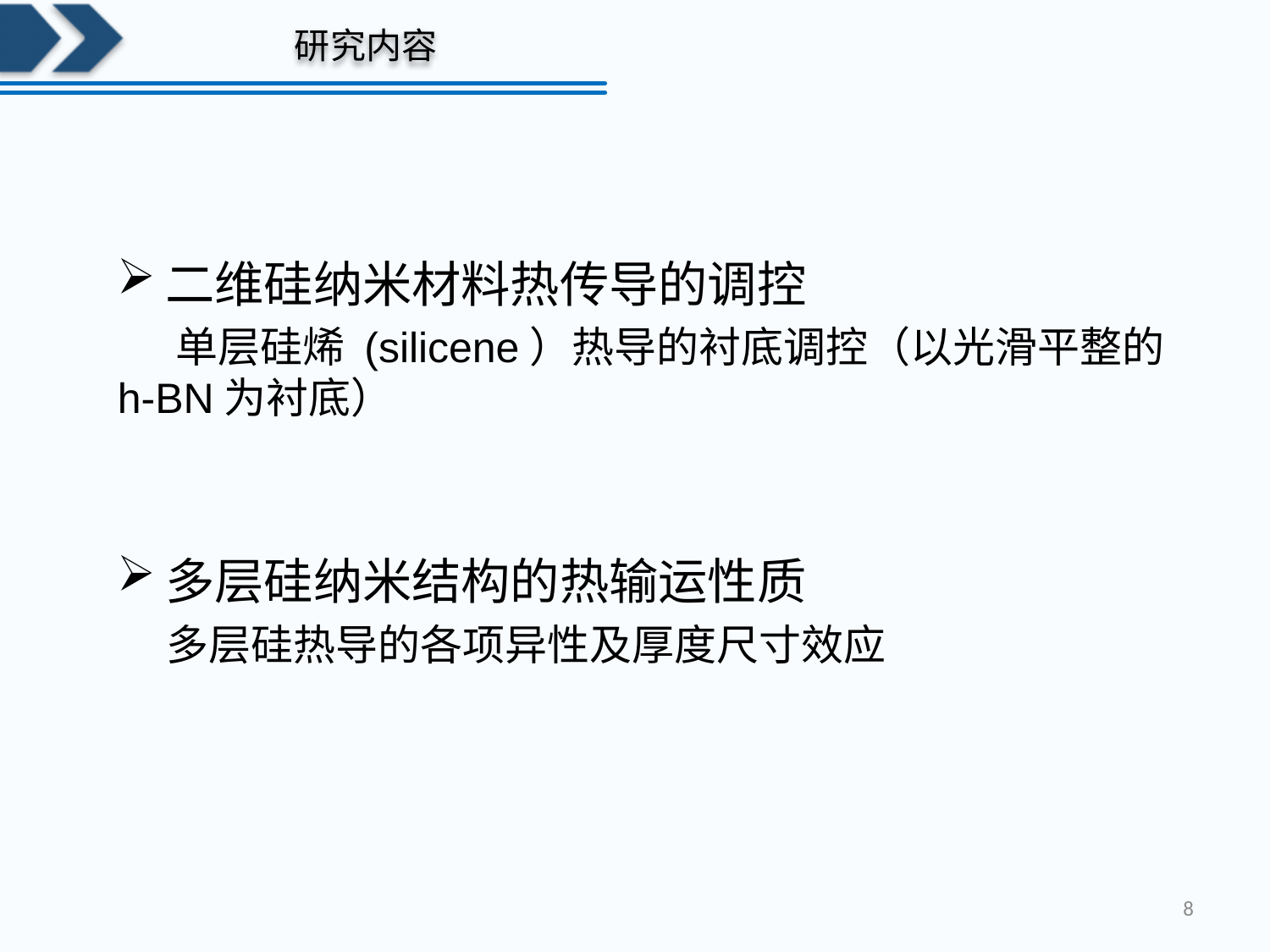

# 研究内容
二维硅纳米材料热传导的调控
     单层硅烯 (silicene）热导的衬底调控（以光滑平整的h-BN为衬底）
多层硅纳米结构的热输运性质
    多层硅热导的各项异性及厚度尺寸效应
8